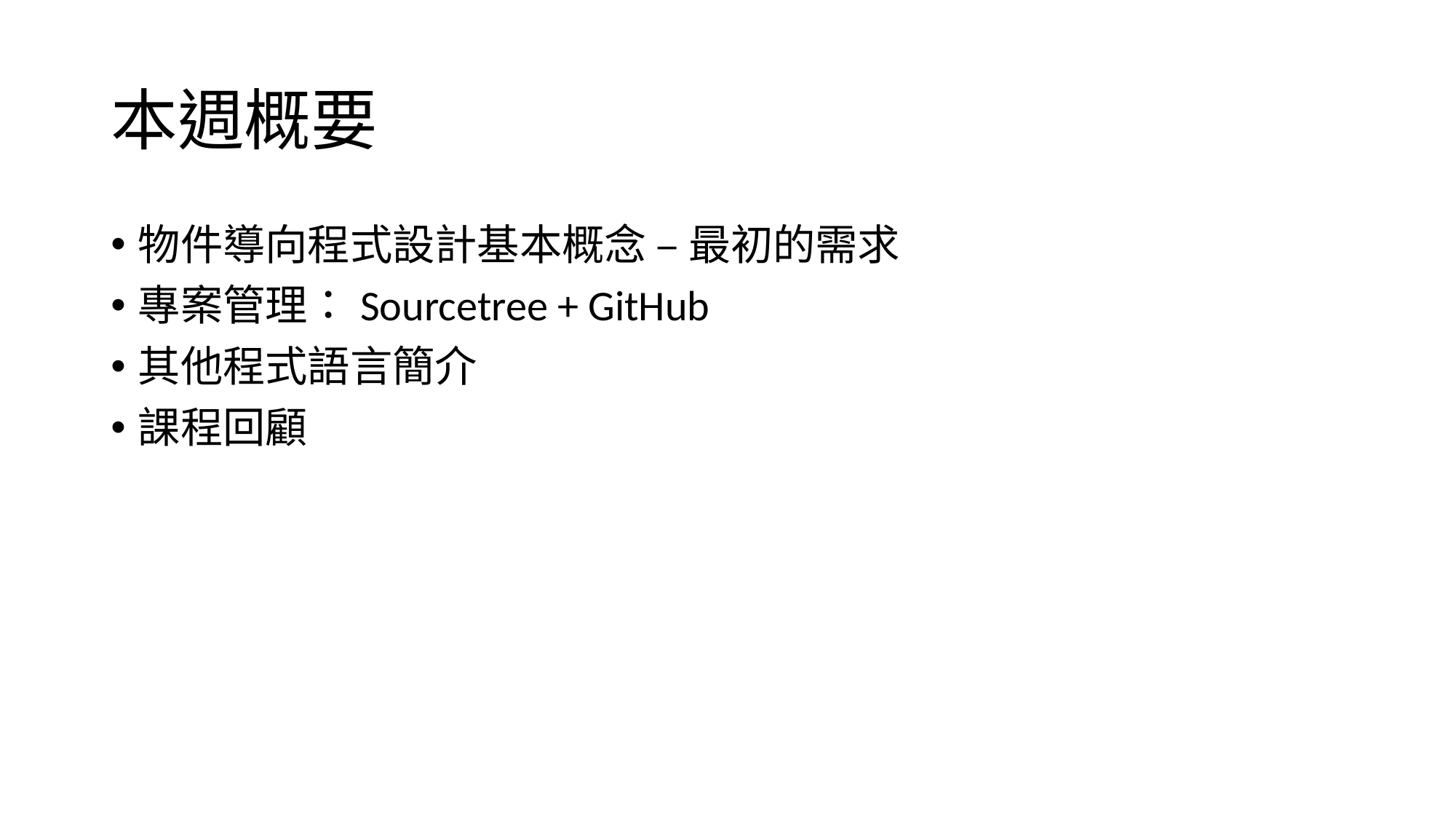

# 本週概要
物件導向程式設計基本概念 – 最初的需求
專案管理：Sourcetree + GitHub
其他程式語言簡介
課程回顧